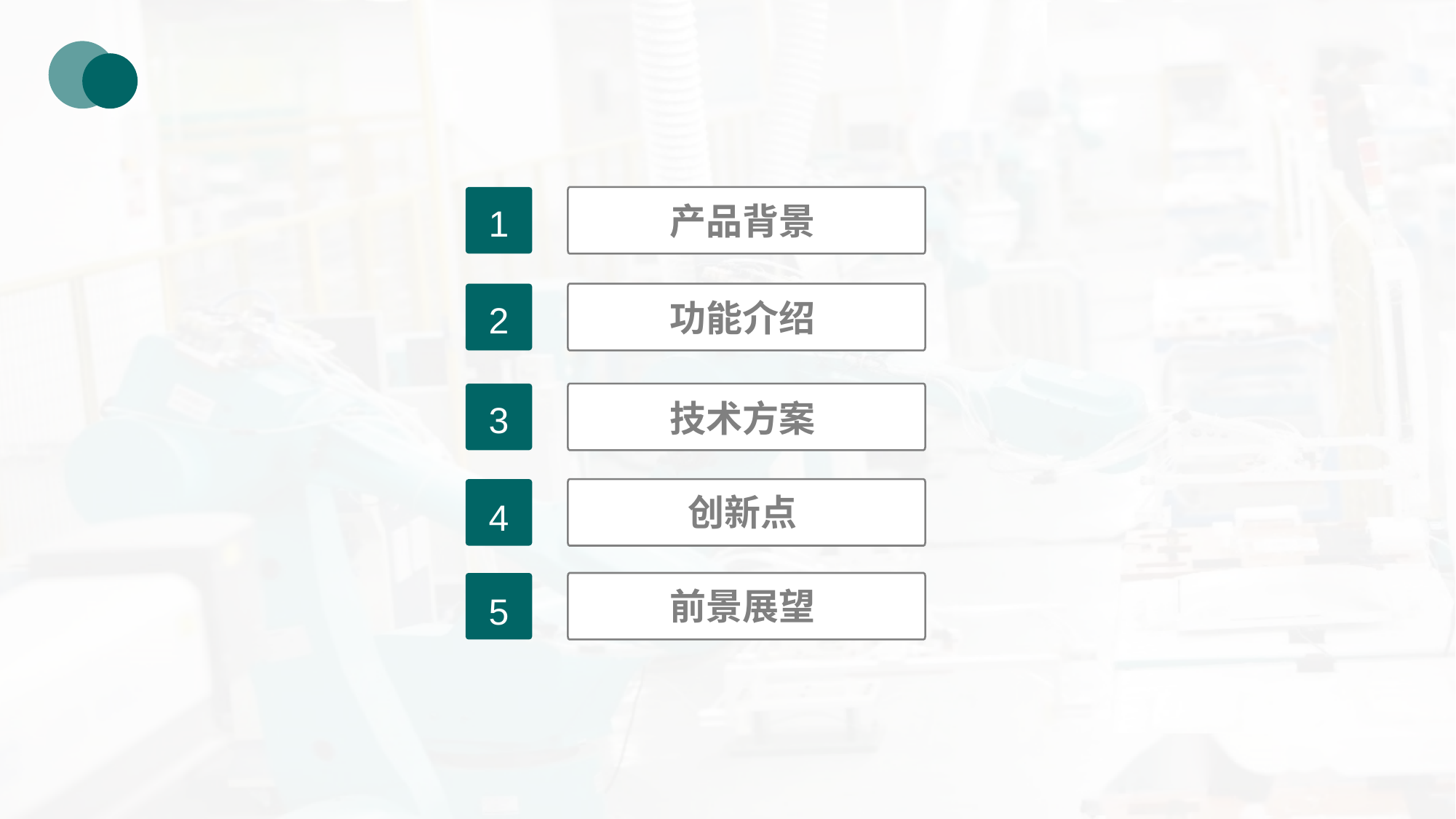

1

产品背景

2

功能介绍

3

技术方案

4

创新点

5

前景展望